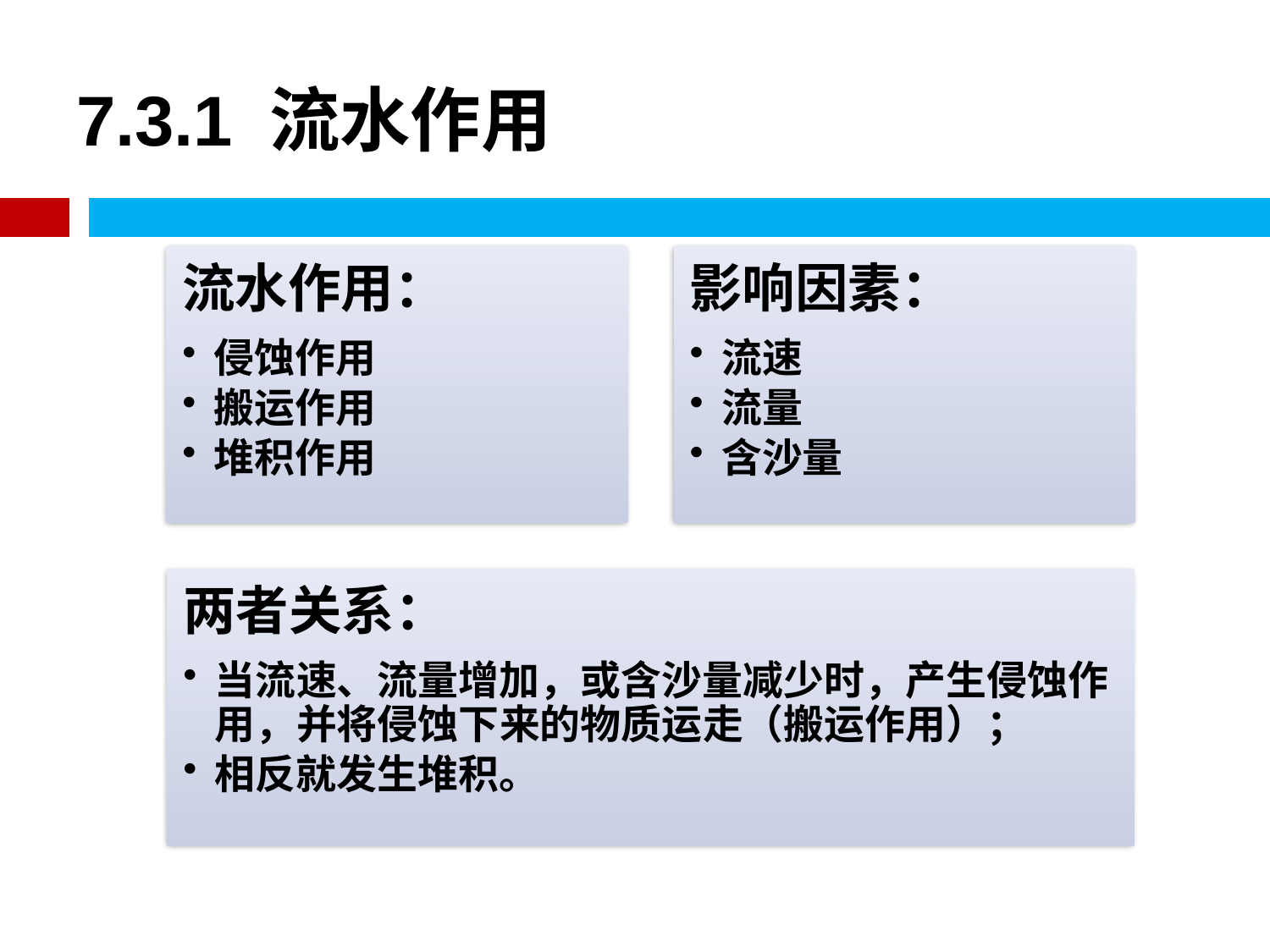

# 7.3.1 流水作用
流水作用：
侵蚀作用
搬运作用
堆积作用
影响因素：
流速
流量
含沙量
两者关系：
当流速、流量增加，或含沙量减少时，产生侵蚀作用，并将侵蚀下来的物质运走（搬运作用）；
相反就发生堆积。